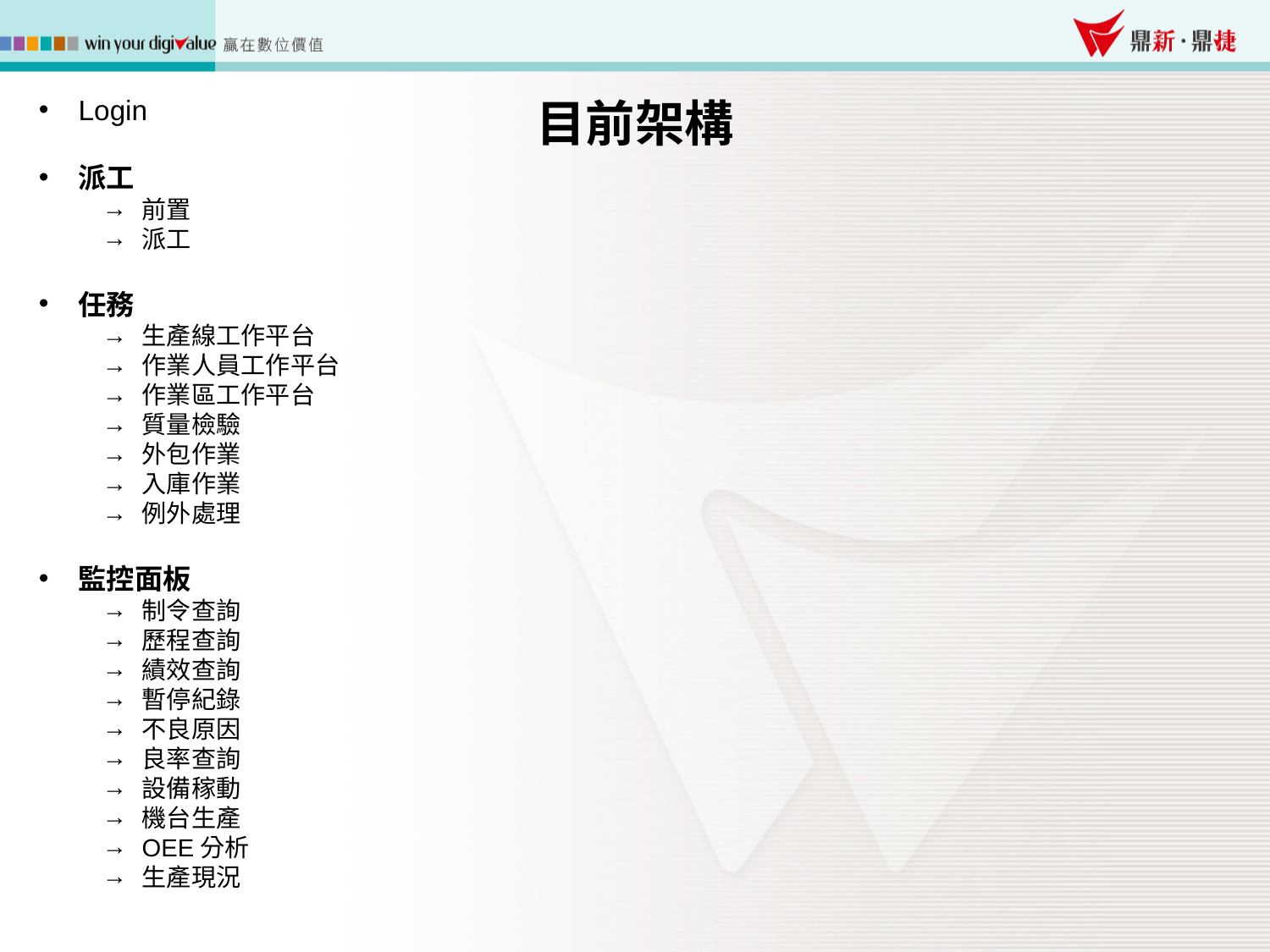

目前架構
Login

派工
前置
派工

任務
生產線工作平台
作業人員工作平台
作業區工作平台
質量檢驗
外包作業
入庫作業
例外處理

監控面板
制令查詢
歷程查詢
績效查詢
暫停紀錄
不良原因
良率查詢
設備稼動
機台生產
OEE分析
生產現況